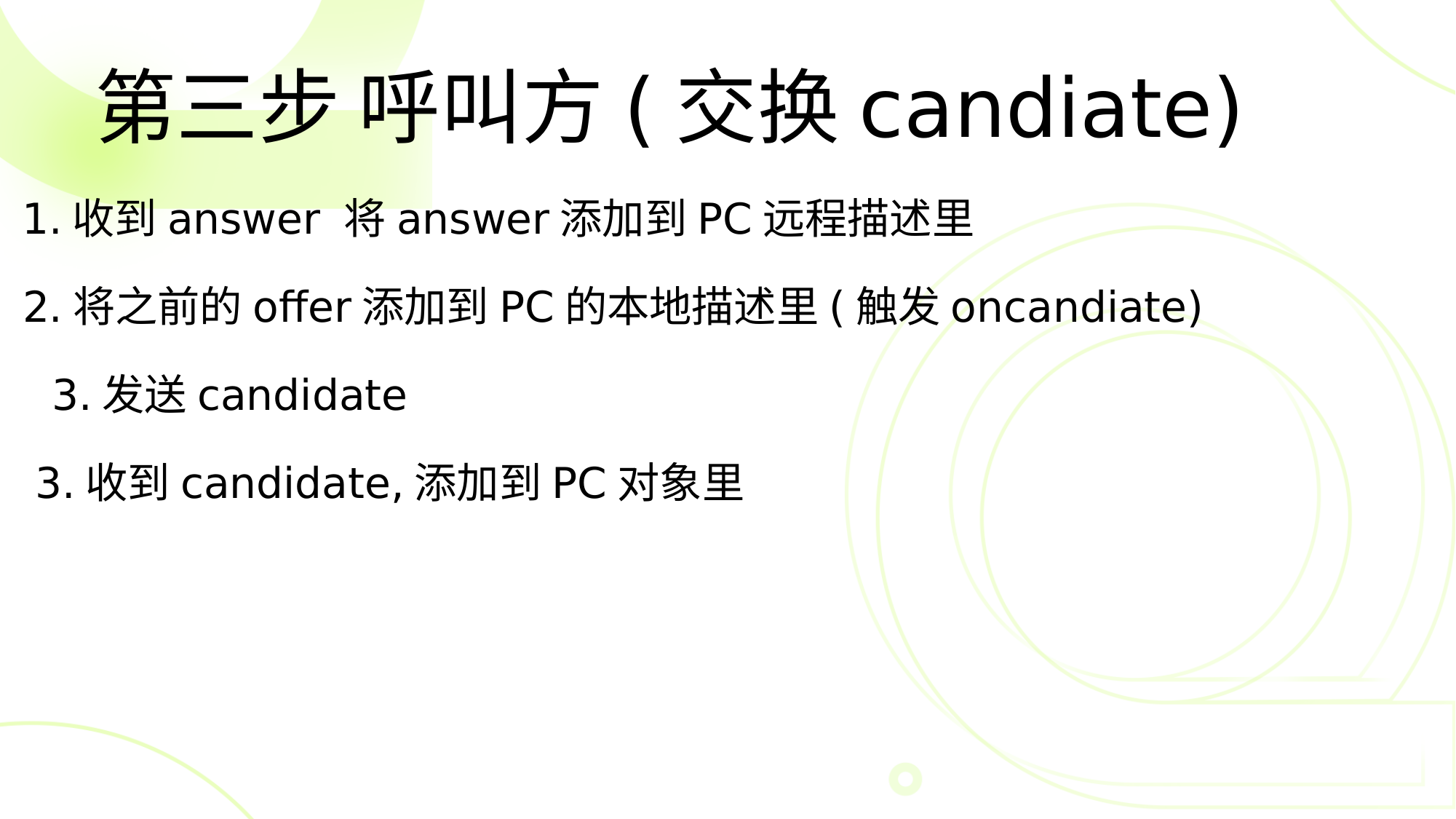

第三步 呼叫方(交换candiate)
1.收到answer 将answer添加到PC远程描述里
2.将之前的offer添加到PC的本地描述里(触发oncandiate)
3.发送candidate
3.收到candidate,添加到PC对象里